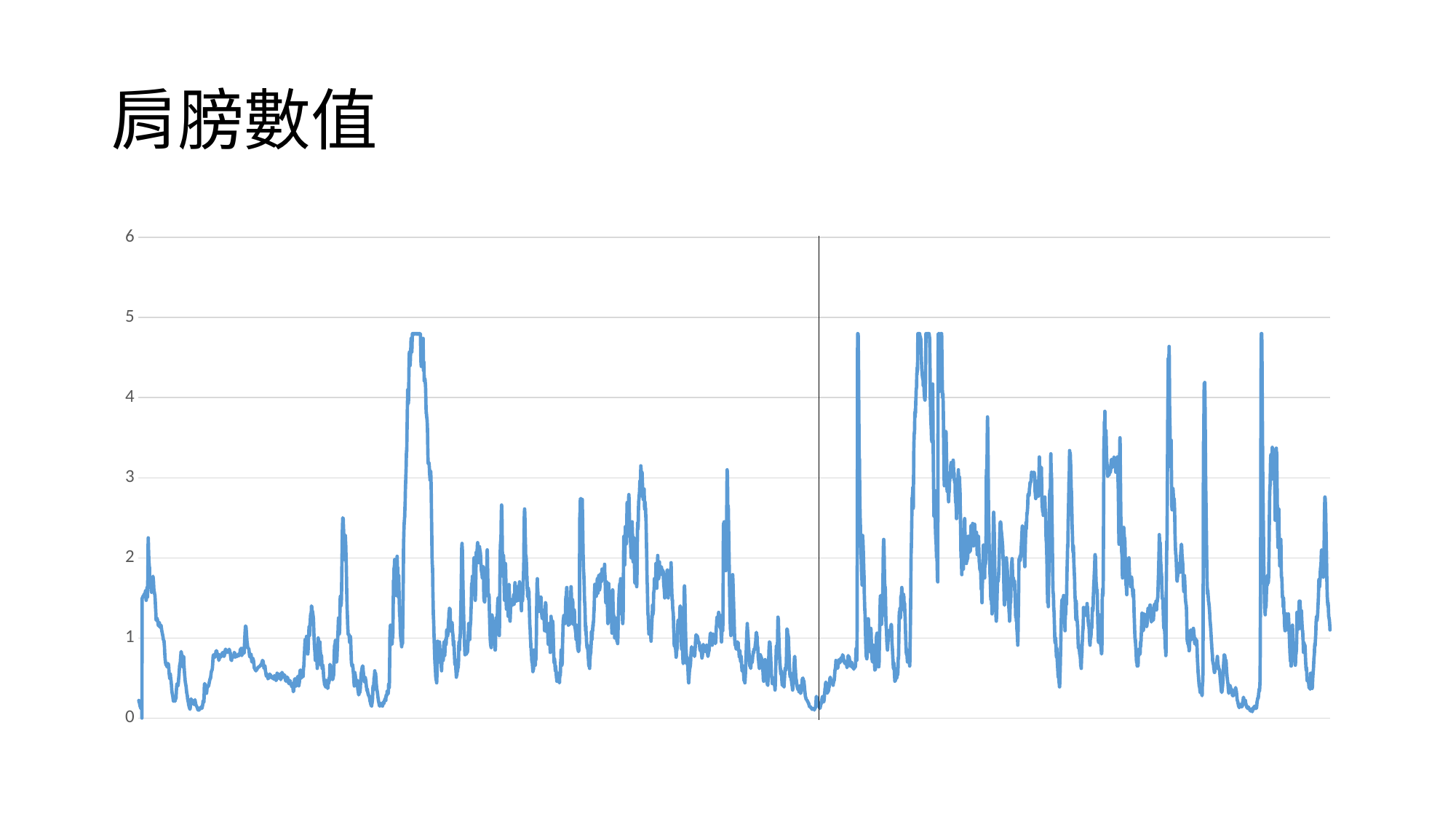

# 肩膀數值

### Chart

| Category | 數列 1 |
|---|---|
| 類別 1 | None |
| 類別 2 | 0.22 |
| 類別 3 | 0.22 |
| 類別 4 | 0.2 |